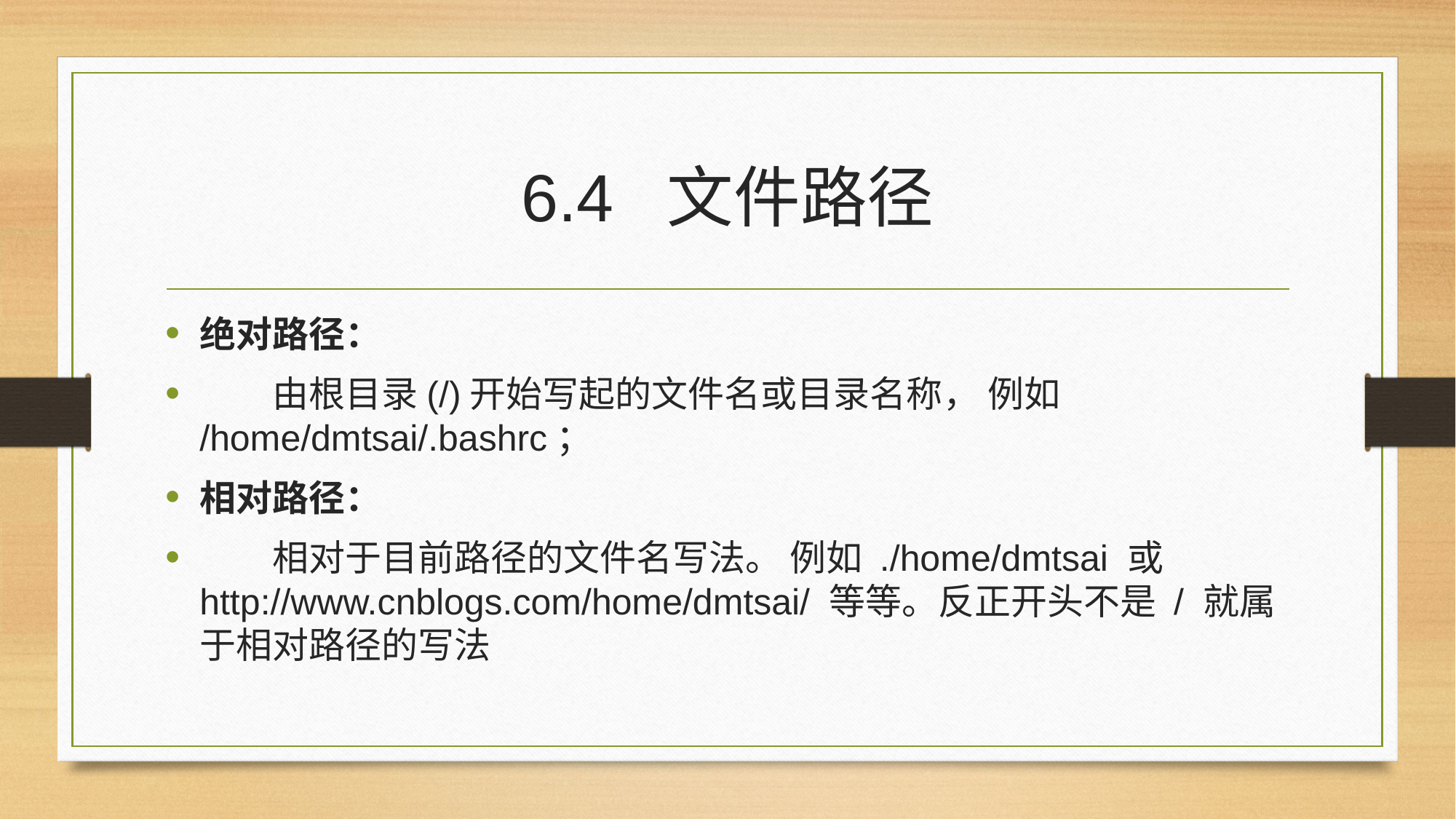

# 6.4  文件路径
绝对路径：
　　由根目录(/)开始写起的文件名或目录名称， 例如 /home/dmtsai/.bashrc；
相对路径：
　　相对于目前路径的文件名写法。 例如 ./home/dmtsai 或 http://www.cnblogs.com/home/dmtsai/ 等等。反正开头不是 / 就属于相对路径的写法